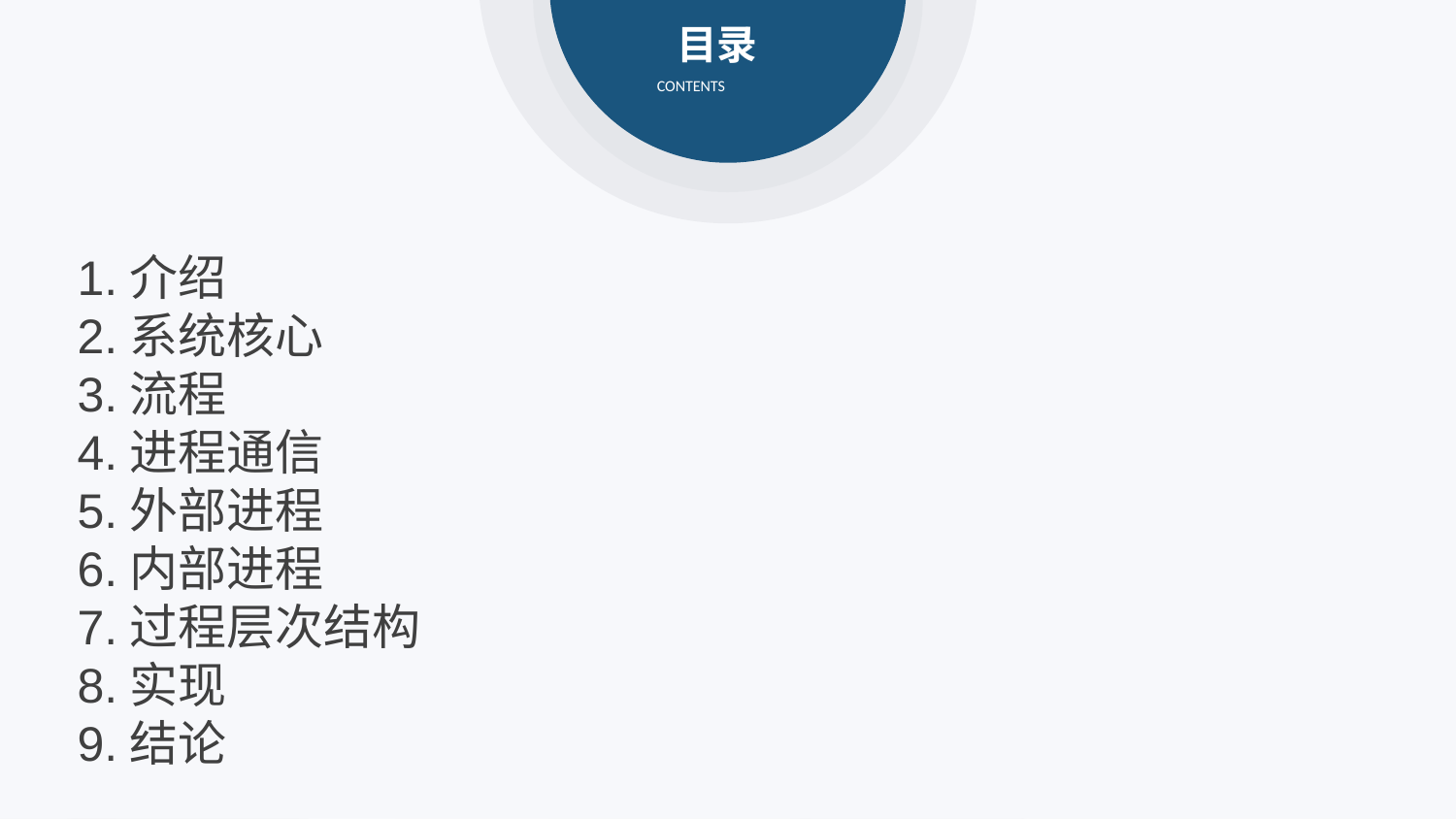

目录
CONTENTS
1.介绍
2.系统核心
3.流程
4.进程通信
5.外部进程
6.内部进程
7.过程层次结构
8.实现
9.结论